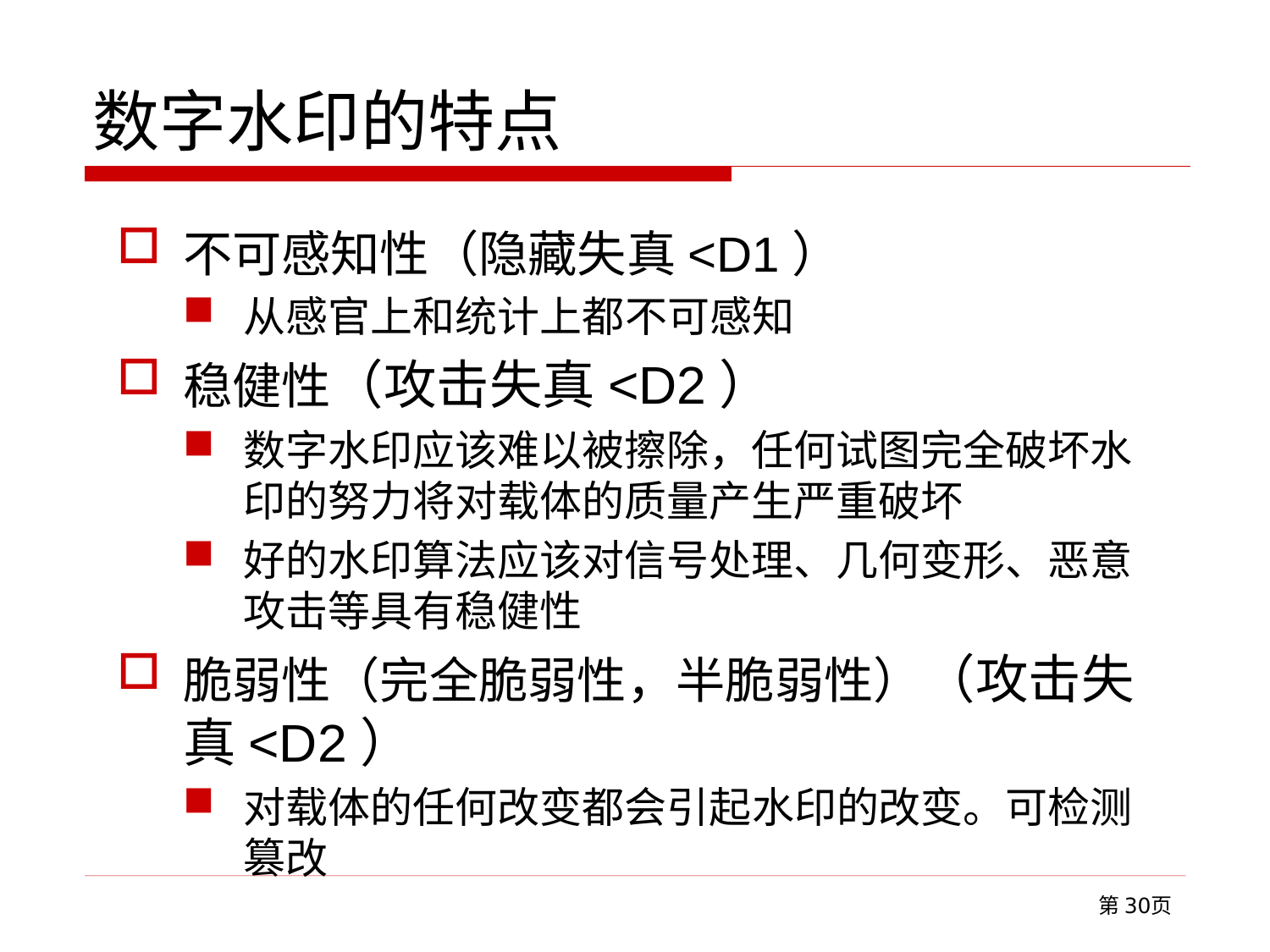

# 数字水印的特点
不可感知性（隐藏失真<D1）
从感官上和统计上都不可感知
稳健性（攻击失真<D2）
数字水印应该难以被擦除，任何试图完全破坏水印的努力将对载体的质量产生严重破坏
好的水印算法应该对信号处理、几何变形、恶意攻击等具有稳健性
脆弱性（完全脆弱性，半脆弱性）（攻击失真<D2）
对载体的任何改变都会引起水印的改变。可检测篡改
30